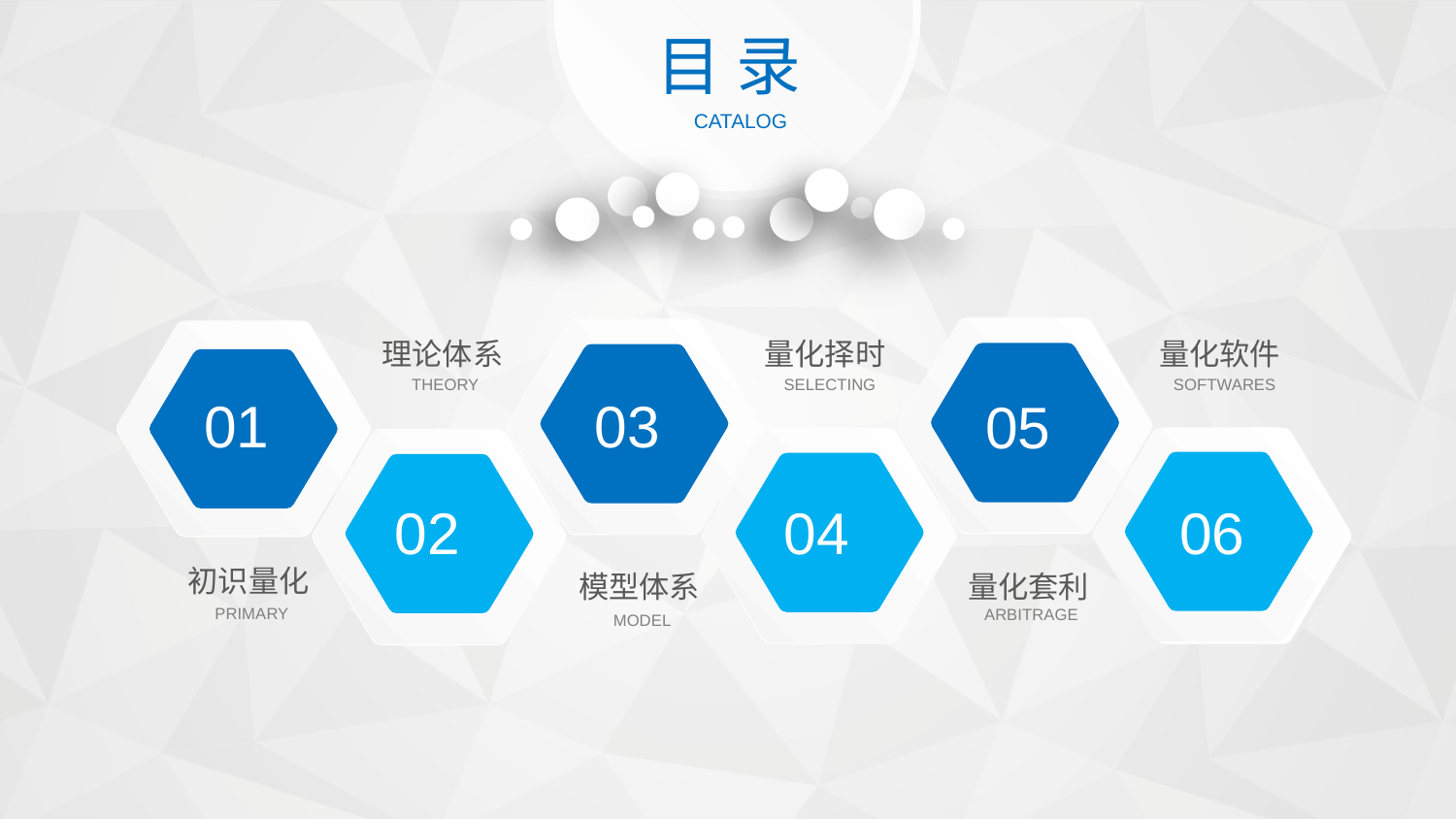

目 录
CATALOG

05

03

01
理论体系
THEORY
量化择时
SELECTING
量化软件
SOFTWARES

06

04

02
初识量化
PRIMARY
量化套利
ARBITRAGE
模型体系
MODEL
延迟符